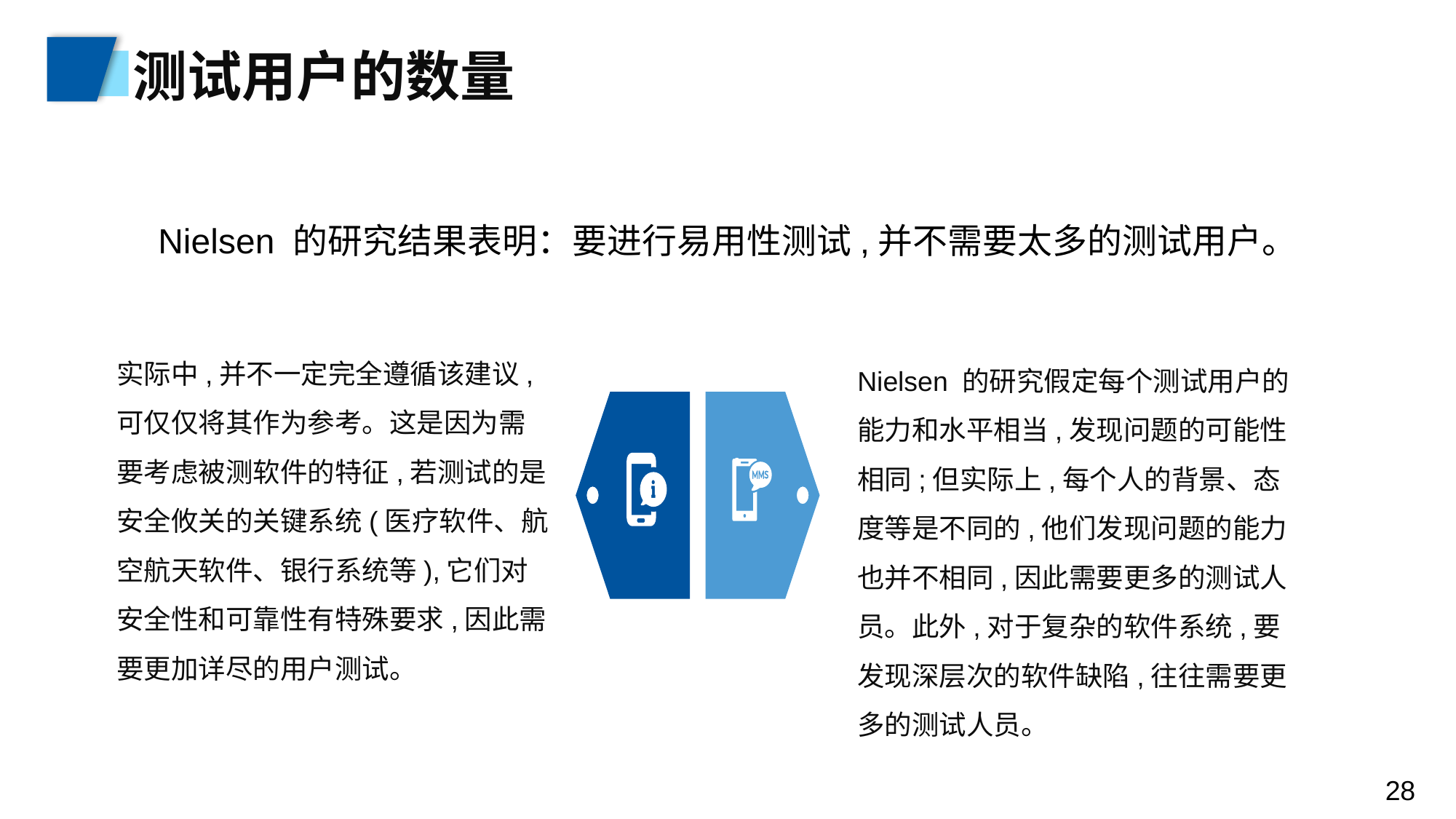

测试用户的数量
Nielsen 的研究结果表明：要进行易用性测试,并不需要太多的测试用户。
实际中,并不一定完全遵循该建议,可仅仅将其作为参考。这是因为需要考虑被测软件的特征,若测试的是安全攸关的关键系统(医疗软件、航空航天软件、银行系统等),它们对安全性和可靠性有特殊要求,因此需要更加详尽的用户测试。
Nielsen 的研究假定每个测试用户的能力和水平相当,发现问题的可能性相同;但实际上,每个人的背景、态度等是不同的,他们发现问题的能力也并不相同,因此需要更多的测试人员。此外,对于复杂的软件系统,要发现深层次的软件缺陷,往往需要更多的测试人员。

28